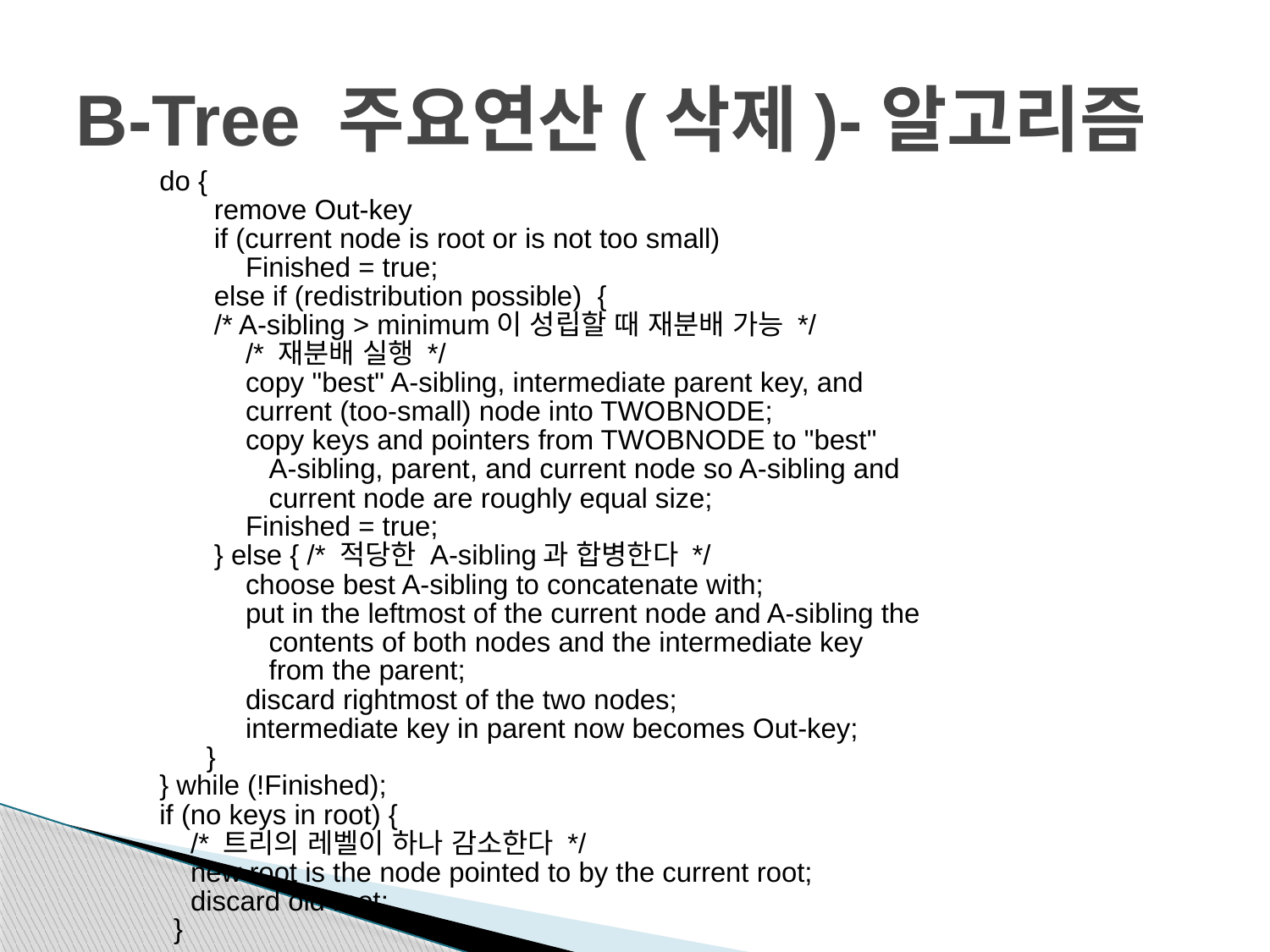

# B-Tree 주요연산(삭제)-알고리즘
do {
       remove Out-key
       if (current node is root or is not too small)
           Finished = true;
       else if (redistribution possible)  {
       /* A-sibling > minimum이 성립할 때 재분배 가능 */
           /* 재분배 실행 */
           copy "best" A-sibling, intermediate parent key, and
           current (too-small) node into TWOBNODE;
           copy keys and pointers from TWOBNODE to "best"
              A-sibling, parent, and current node so A-sibling and
              current node are roughly equal size;
           Finished = true;
       } else { /* 적당한 A-sibling과 합병한다 */
           choose best A-sibling to concatenate with;
           put in the leftmost of the current node and A-sibling the
              contents of both nodes and the intermediate key
              from the parent;
           discard rightmost of the two nodes;
           intermediate key in parent now becomes Out-key;
      }
} while (!Finished);
if (no keys in root) {
    /* 트리의 레벨이 하나 감소한다 */
    new root is the node pointed to by the current root;
    discard old root;
	  }